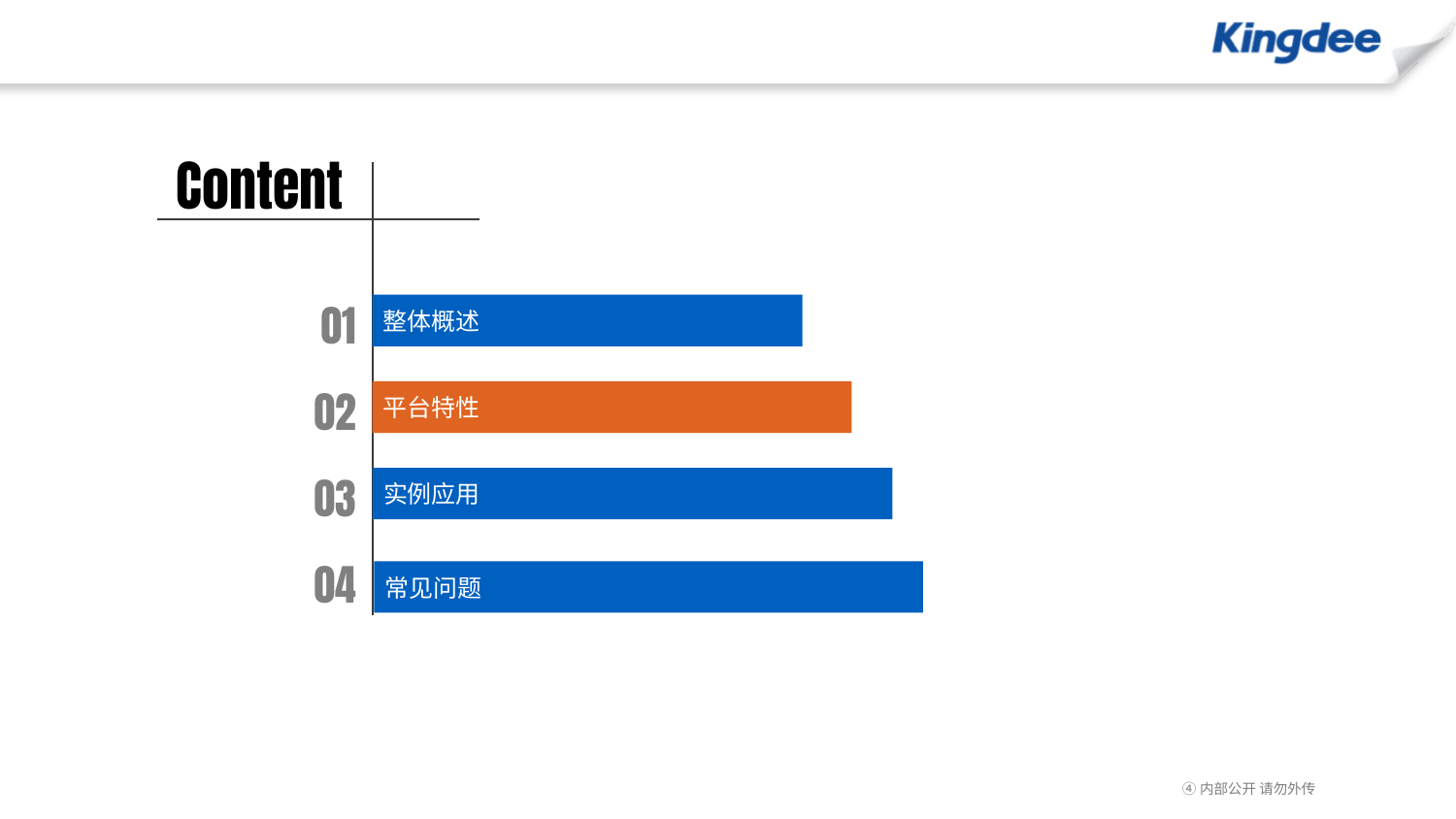

Content
01
整体概述
02
平台特性
03
实例应用
04
常见问题